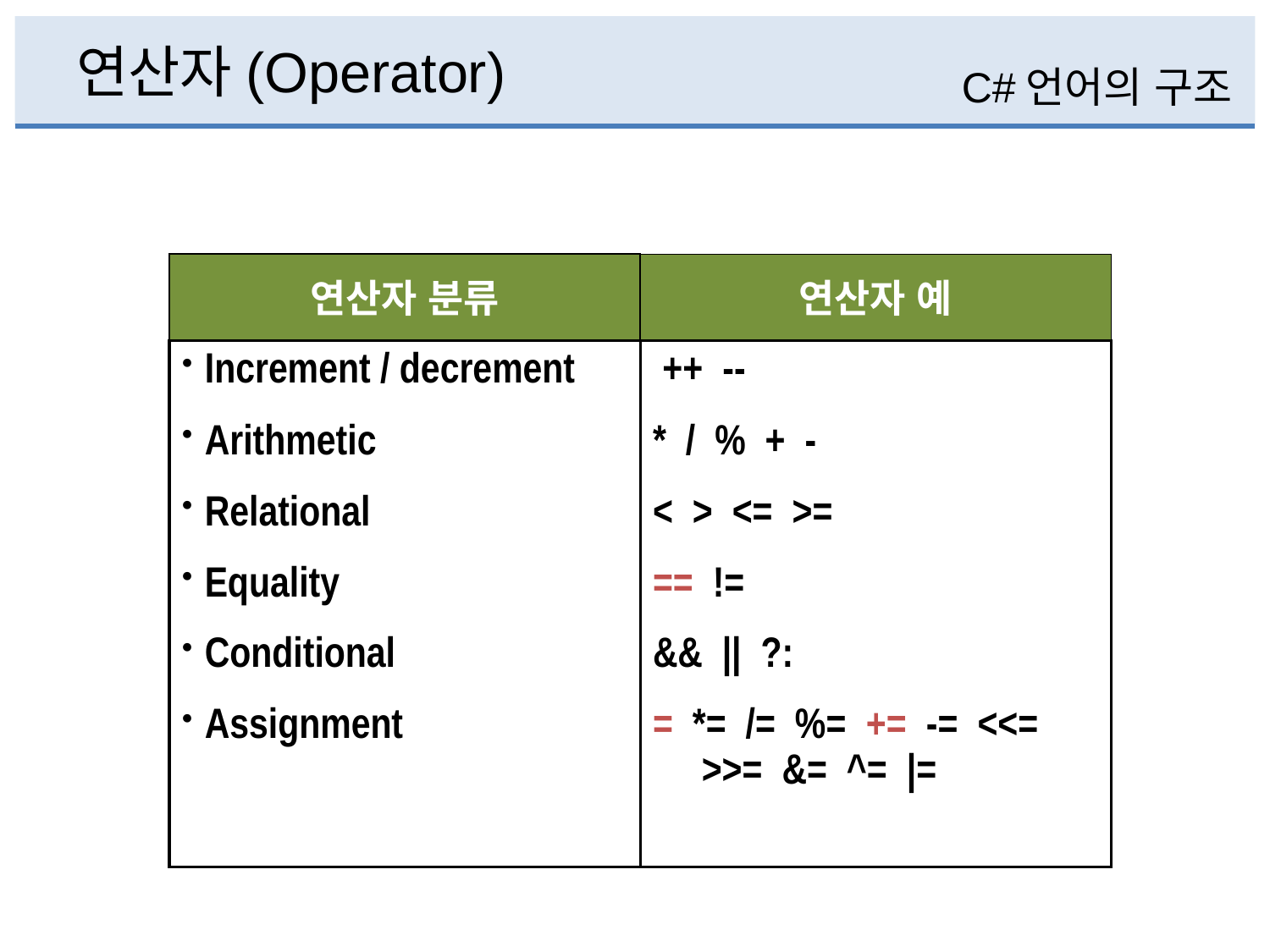

# 연산자(Operator)
C#언어의 구조

연산자 분류
연산자 예
Increment / decrement
Arithmetic
Relational
Equality
Conditional
Assignment

 ++  --
*  /  %  +  -
<  >  <=  >=
==  !=
&&  ||  ?:
=  *=  /=  %=  +=  -=  <<=  >>=  &=  ^=  |=